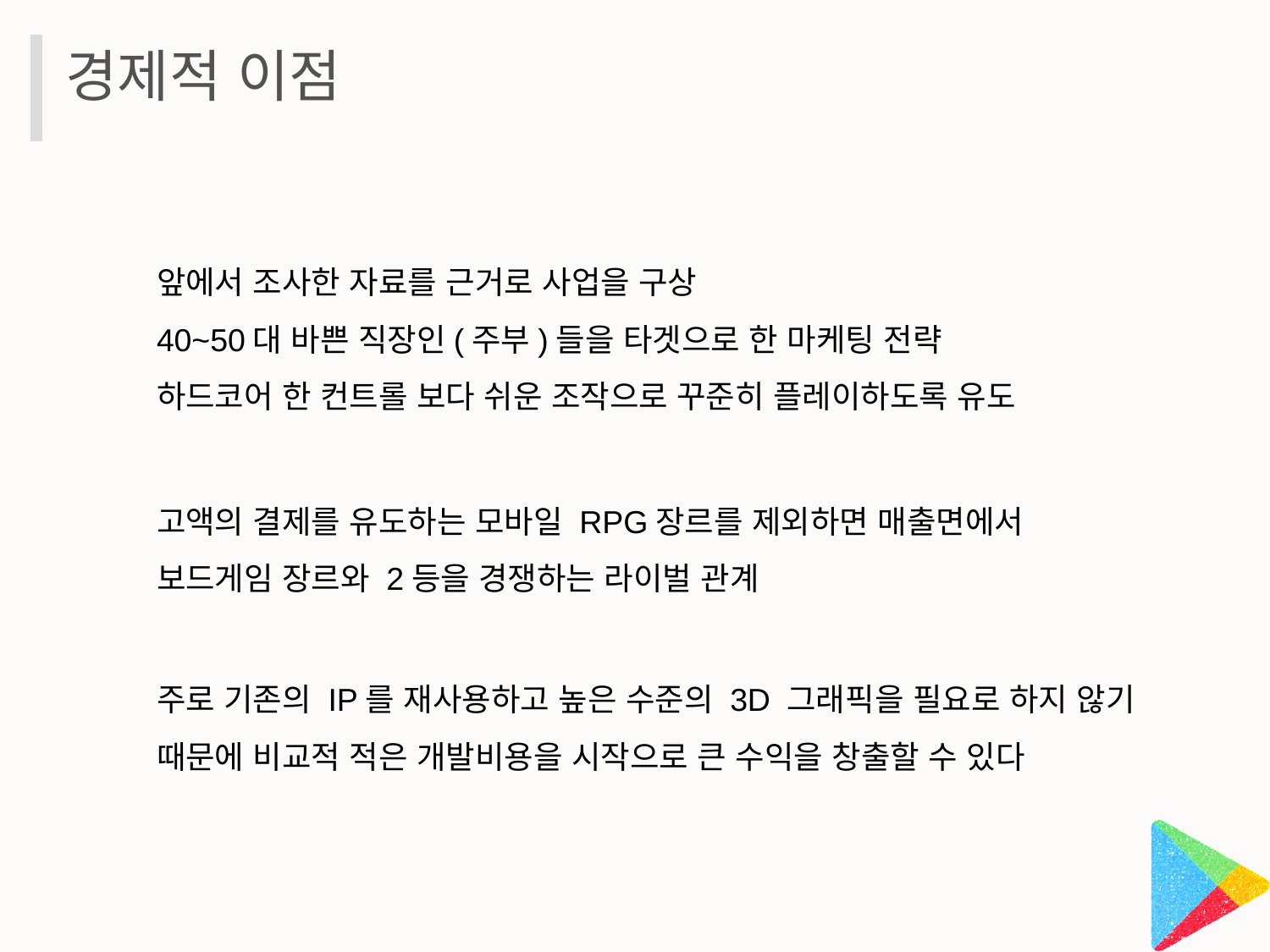

경제적 이점
앞에서 조사한 자료를 근거로 사업을 구상
40~50대 바쁜 직장인(주부)들을 타겟으로 한 마케팅 전략
하드코어 한 컨트롤 보다 쉬운 조작으로 꾸준히 플레이하도록 유도
고액의 결제를 유도하는 모바일 RPG장르를 제외하면 매출면에서
보드게임 장르와 2등을 경쟁하는 라이벌 관계
주로 기존의 IP를 재사용하고 높은 수준의 3D 그래픽을 필요로 하지 않기
때문에 비교적 적은 개발비용을 시작으로 큰 수익을 창출할 수 있다